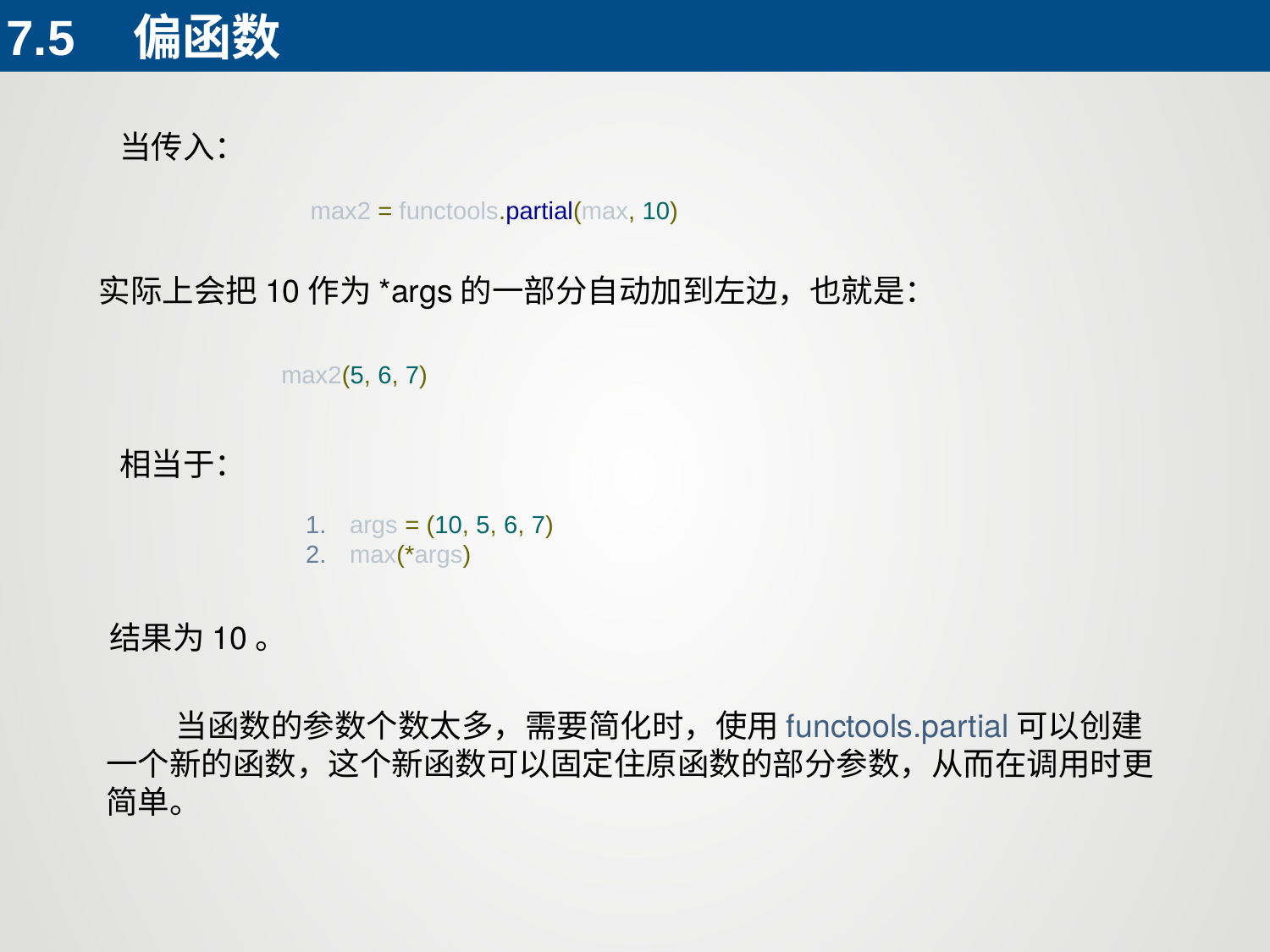

7.5	偏函数
当传入：
max2 = functools.partial(max, 10)
实际上会把10作为*args的一部分自动加到左边，也就是：
max2(5, 6, 7)
相当于：
args = (10, 5, 6, 7)
max(*args)
结果为10。
       当函数的参数个数太多，需要简化时，使用functools.partial可以创建一个新的函数，这个新函数可以固定住原函数的部分参数，从而在调用时更简单。